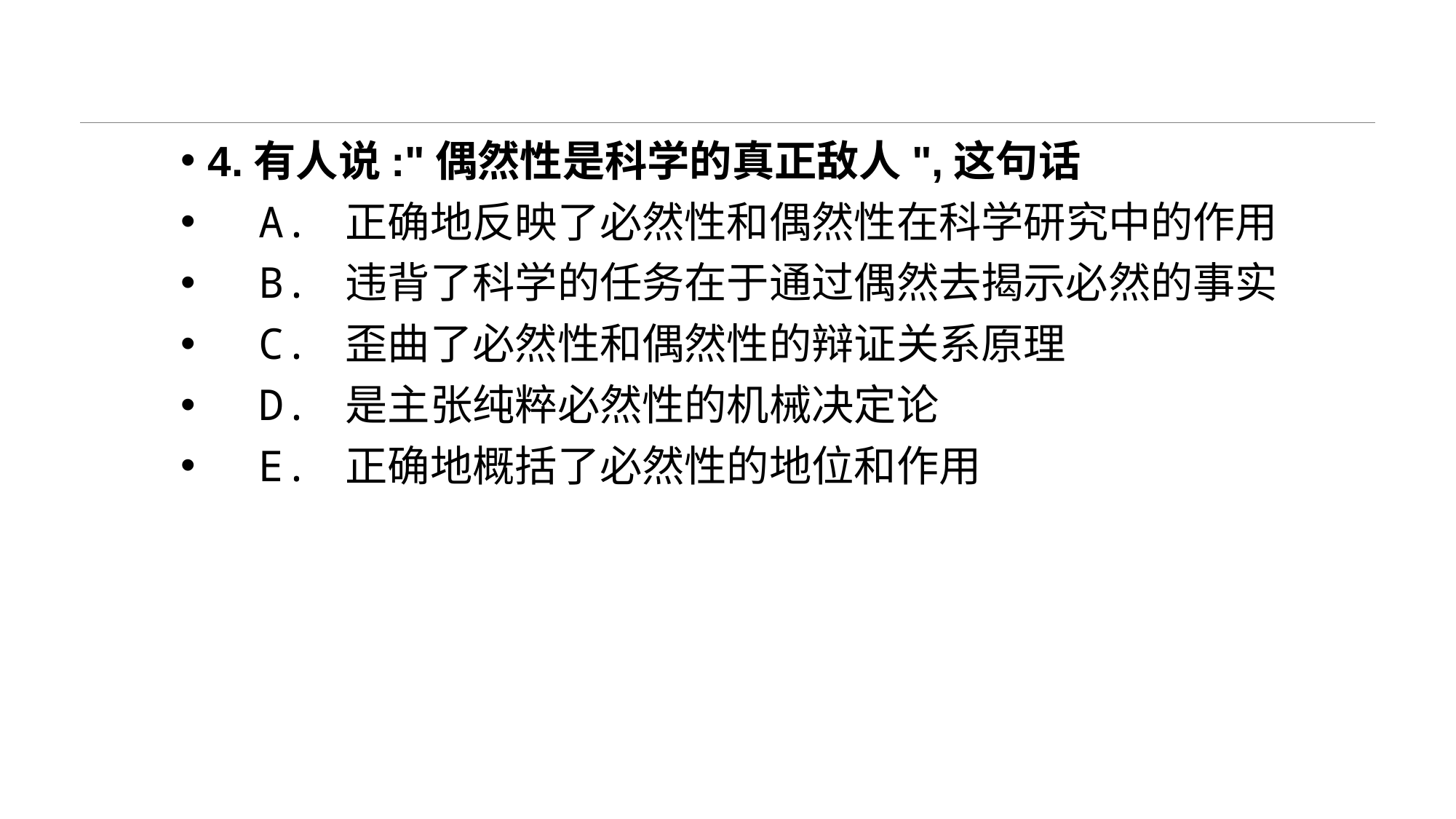

#
4.有人说:"偶然性是科学的真正敌人",这句话
  A. 正确地反映了必然性和偶然性在科学研究中的作用
  B. 违背了科学的任务在于通过偶然去揭示必然的事实
  C. 歪曲了必然性和偶然性的辩证关系原理
  D. 是主张纯粹必然性的机械决定论
  E. 正确地概括了必然性的地位和作用